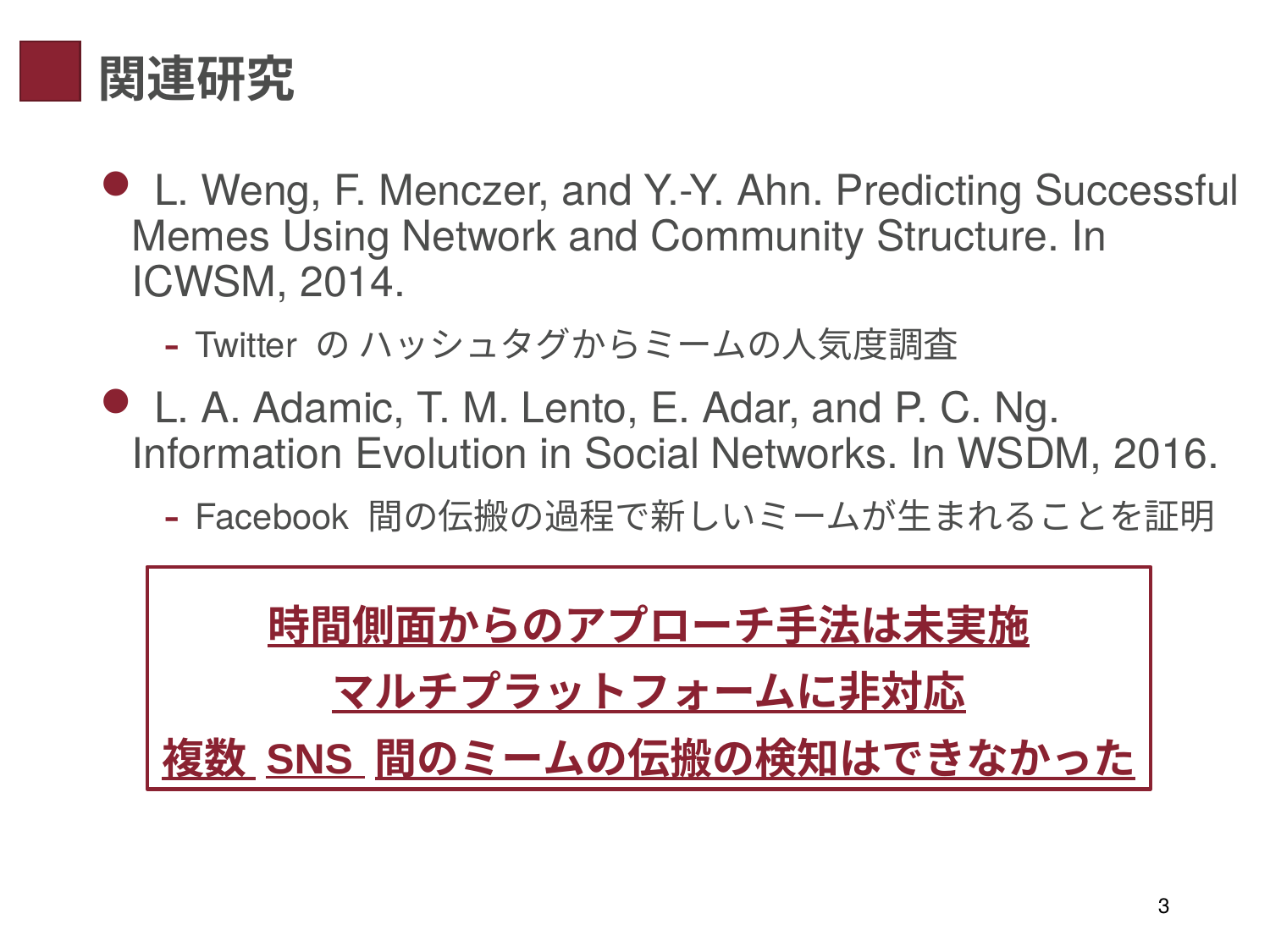

# 関連研究
 L. Weng, F. Menczer, and Y.-Y. Ahn. Predicting Successful Memes Using Network and Community Structure. In ICWSM, 2014.
Twitter の ハッシュタグからミームの人気度調査
 L. A. Adamic, T. M. Lento, E. Adar, and P. C. Ng. Information Evolution in Social Networks. In WSDM, 2016.
Facebook 間の伝搬の過程で新しいミームが生まれることを証明
時間側面からのアプローチ手法は未実施
マルチプラットフォームに非対応
複数 SNS 間のミームの伝搬の検知はできなかった
3